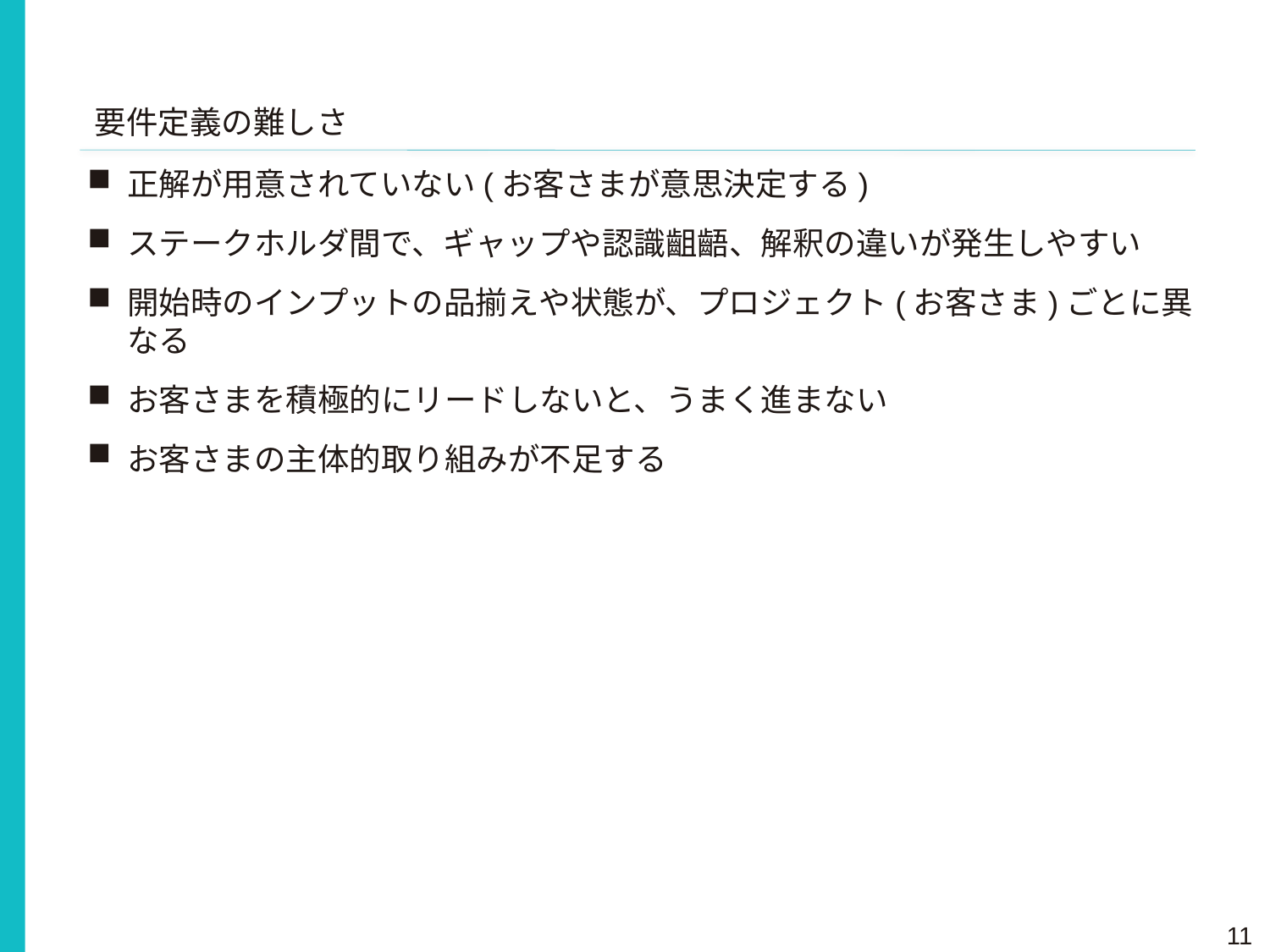

要件定義の難しさ
正解が用意されていない(お客さまが意思決定する)
ステークホルダ間で、ギャップや認識齟齬、解釈の違いが発生しやすい

開始時のインプットの品揃えや状態が、プロジェクト(お客さま)ごとに異なる

お客さまを積極的にリードしないと、うまく進まない

お客さまの主体的取り組みが不足する

11